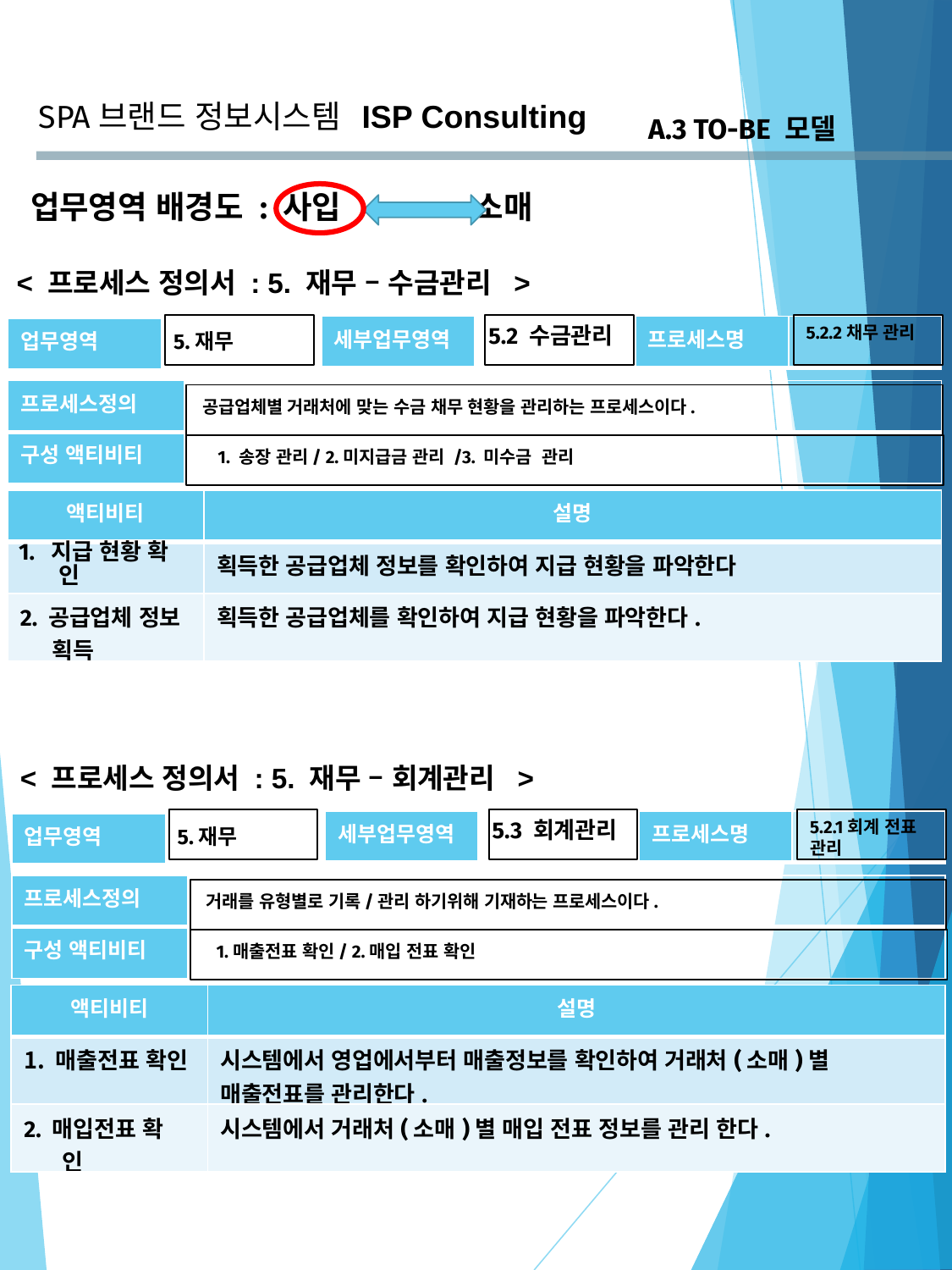

SPA브랜드 정보시스템
ISP Consulting
A.3 TO-BE 모델
업무영역 배경도 : 사입               소매

< 프로세스 정의서 : 5. 재무 – 수금관리  >

5.2 수금관리

5.2.2채무 관리
| 세부업무영역 |  |
| --- | --- |
| 프로세스명 |  |
| --- | --- |
| 업무영역 | 5.재무 |
| --- | --- |
| 프로세스정의 |  |
| --- | --- |
| 구성 액티비티 |  |

공급업체별 거래처에 맞는 수금 채무 현황을 관리하는 프로세스이다.

1. 송장 관리/ 2.미지급금 관리 /3. 미수금  관리
| 액티비티 | 설명 |
| --- | --- |
|  | 획득한 공급업체 정보를 확인하여 지급 현황을 파악한다 |
| 2. 공급업체 정보 획득 | 획득한 공급업체를 확인하여 지급 현황을 파악한다. |
1.  지급 현황 확
인
< 프로세스 정의서 : 5. 재무 – 회계관리  >

5.3 회계관리

5.2.1회계 전표  관리
| 세부업무영역 |  |
| --- | --- |
| 프로세스명 |  |
| --- | --- |
| 업무영역 | 5.재무 |
| --- | --- |
| 프로세스정의 |  |
| --- | --- |
| 구성 액티비티 |  |

거래를 유형별로 기록/관리 하기위해 기재하는 프로세스이다.

1.매출전표 확인/ 2.매입 전표 확인
| 액티비티 | 설명 |
| --- | --- |
| 매출전표 확인 | 시스템에서 영업에서부터 매출정보를 확인하여 거래처(소매)별 매출전표를 관리한다. |
| 2. 매입전표 확 인 | 시스템에서 거래처(소매)별 매입 전표 정보를 관리 한다. |